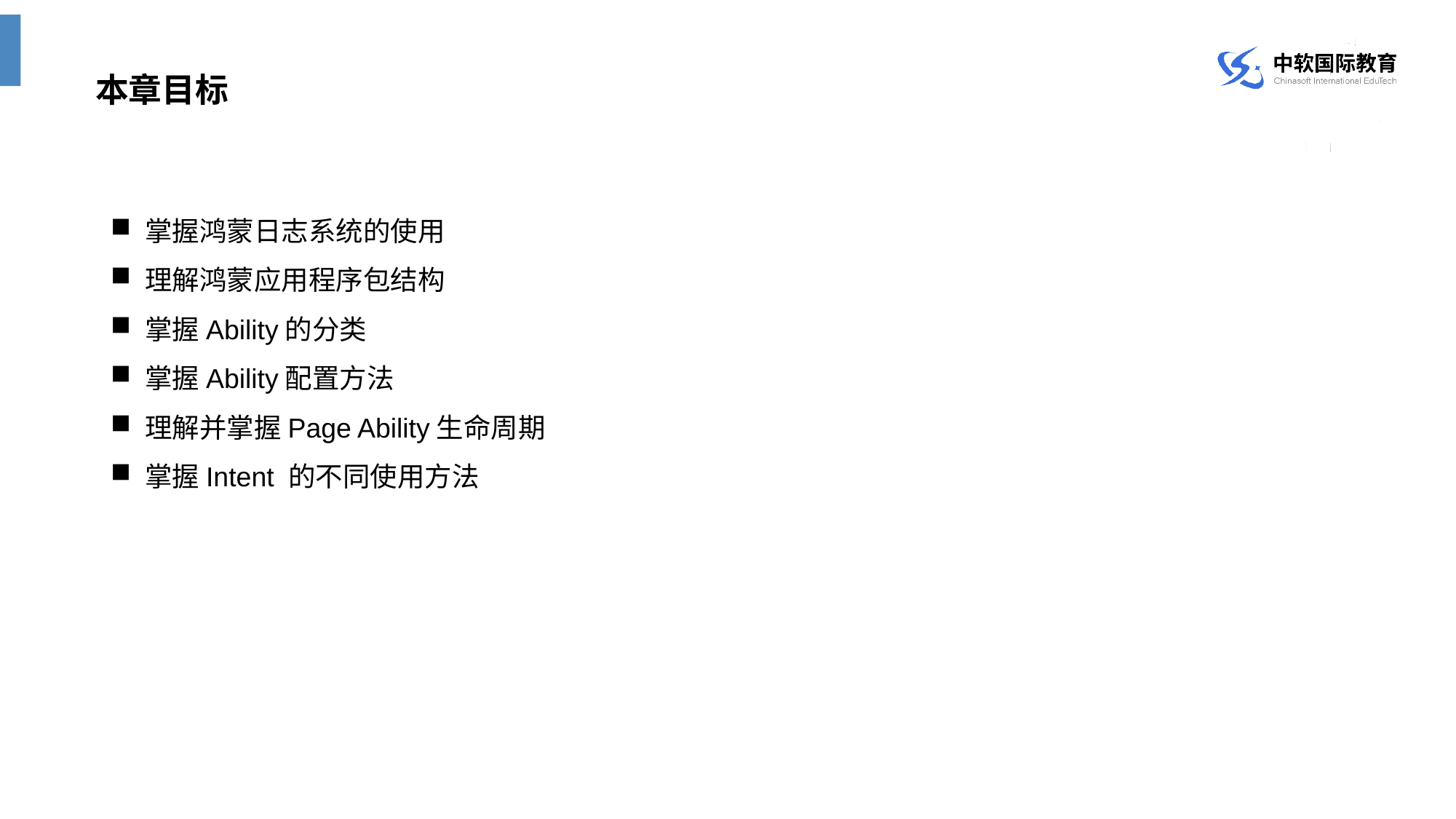

本章目标
掌握鸿蒙日志系统的使用
理解鸿蒙应用程序包结构
掌握Ability的分类
掌握Ability配置方法
理解并掌握Page Ability生命周期
掌握Intent 的不同使用方法